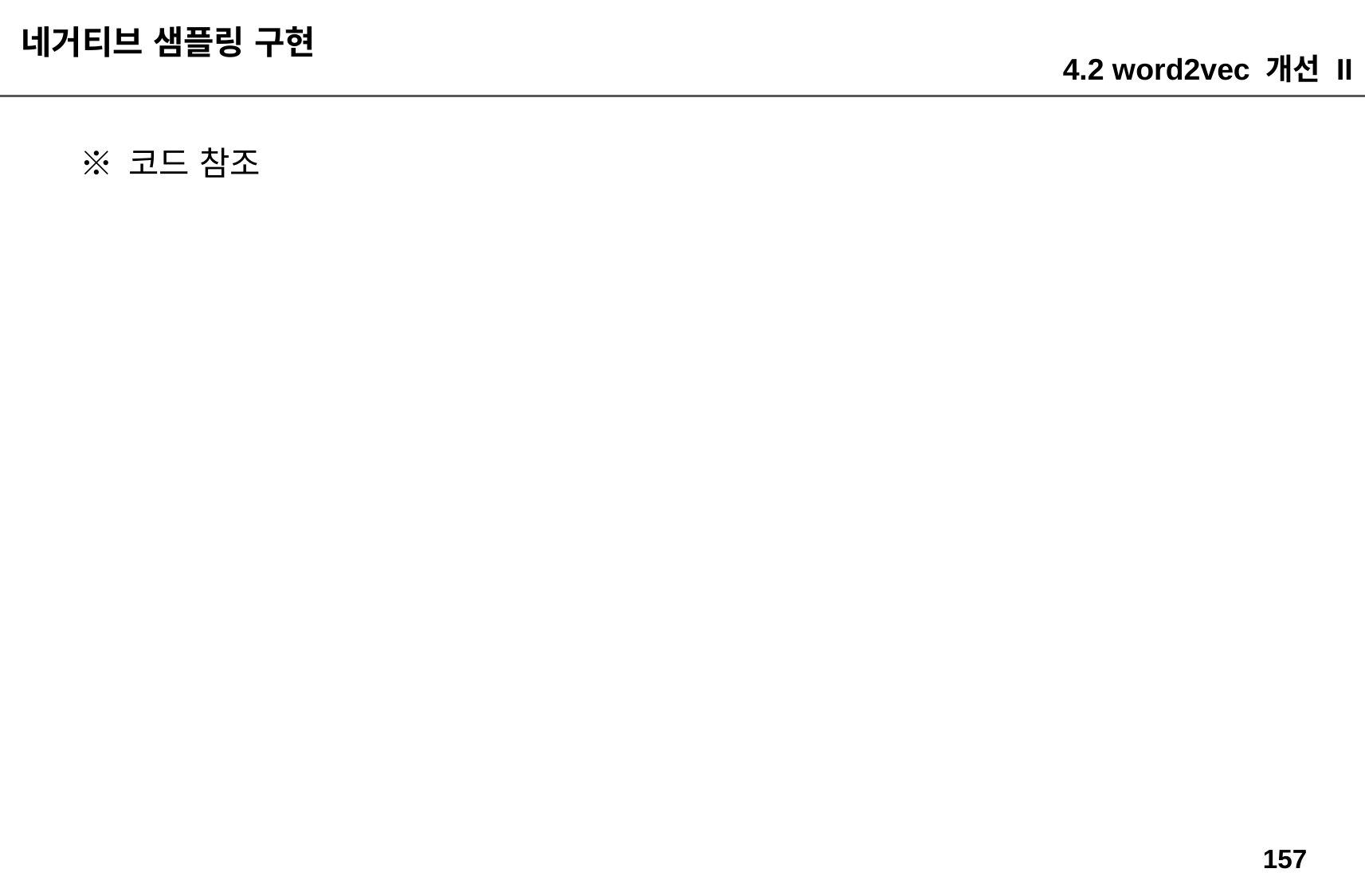

네거티브 샘플링 구현
4.2 word2vec 개선 II
※ 코드 참조